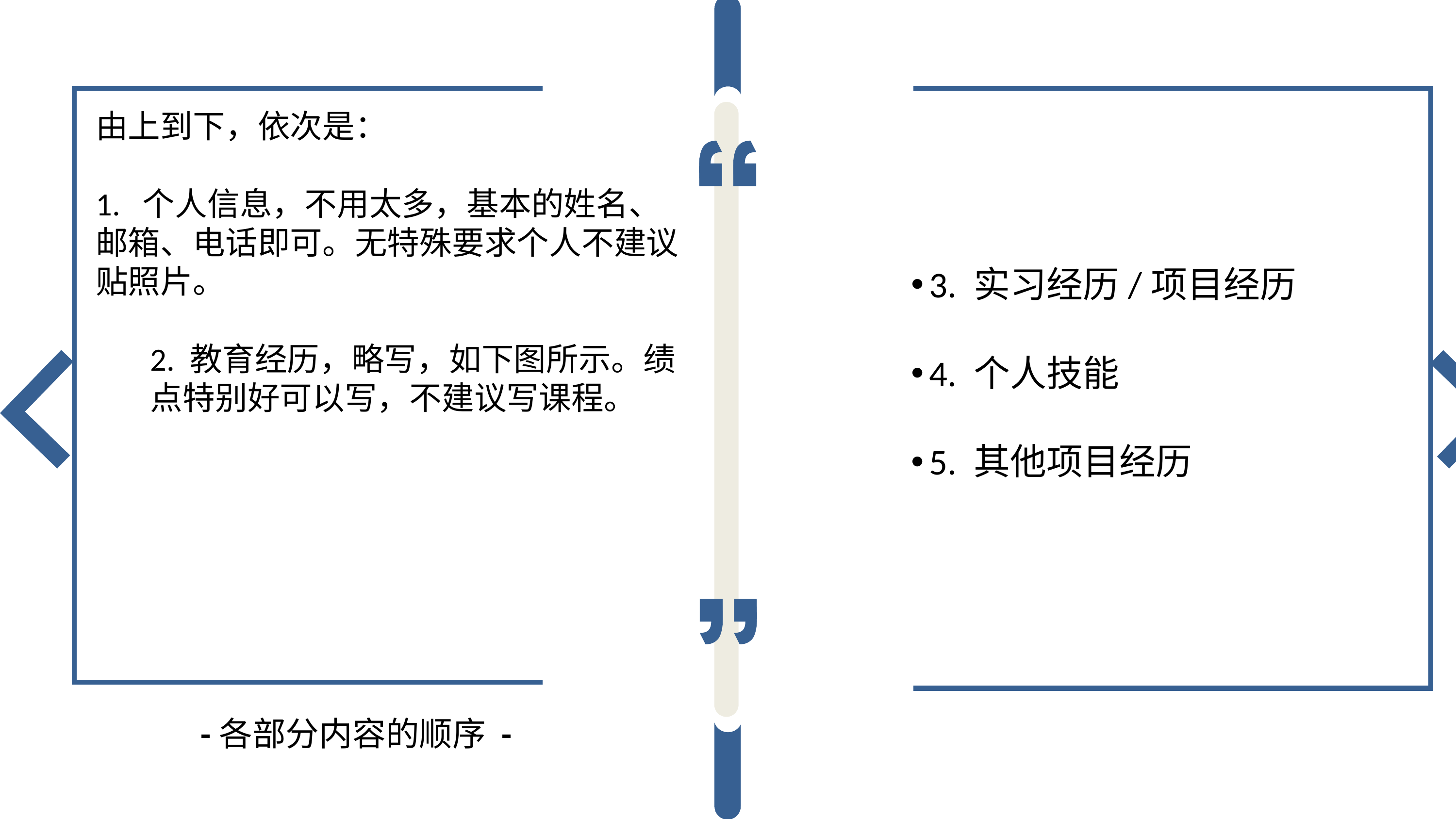

由上到下，依次是：

1.  个人信息，不用太多，基本的姓名、邮箱、电话即可。无特殊要求个人不建议贴照片。

2. 教育经历，略写，如下图所示。绩点特别好可以写，不建议写课程。

3. 实习经历/项目经历

4. 个人技能

5. 其他项目经历

-各部分内容的顺序 -